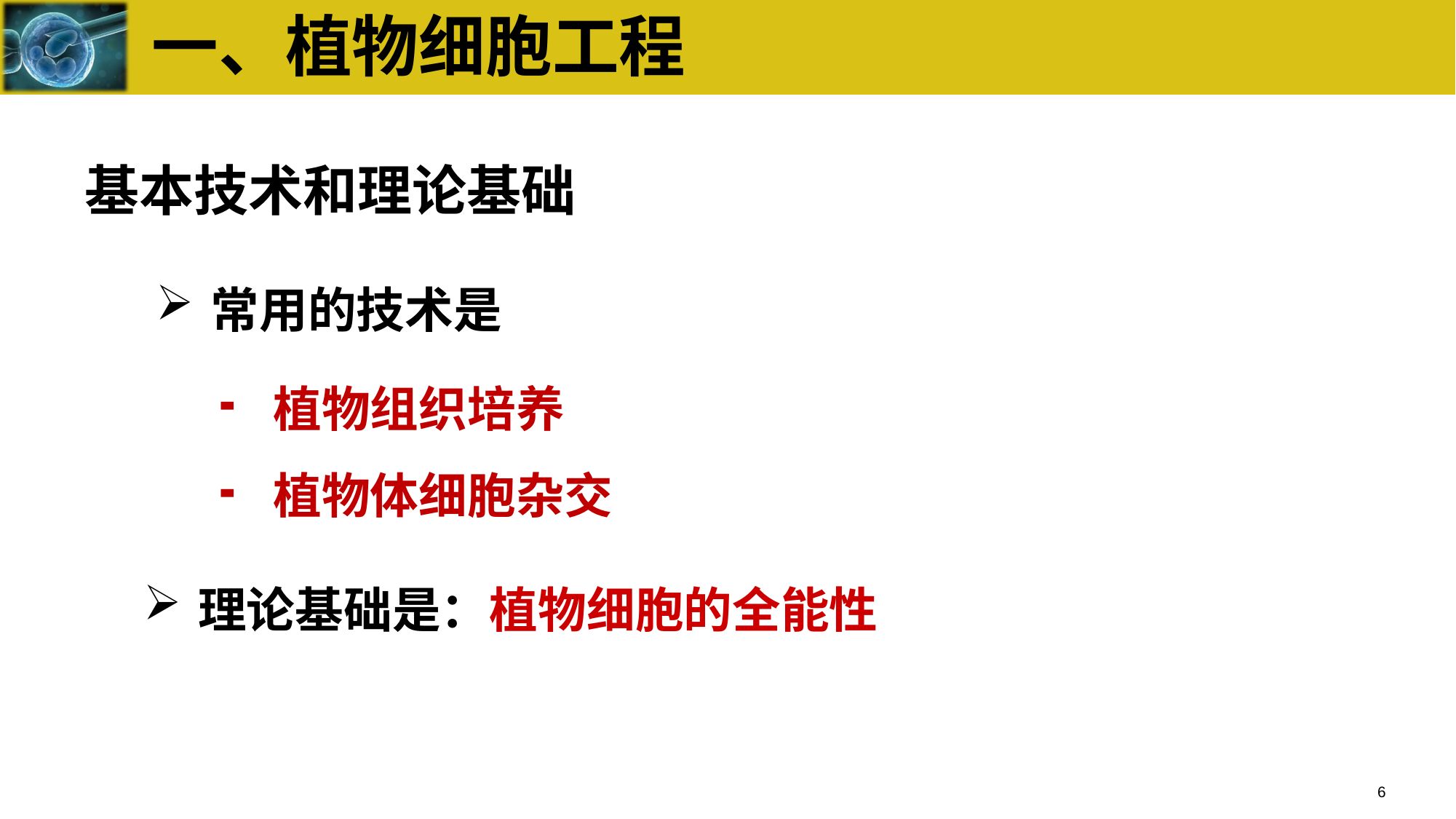

一、植物细胞工程
# 基本技术和理论基础
常用的技术是
植物组织培养
植物体细胞杂交
理论基础是：植物细胞的全能性
6